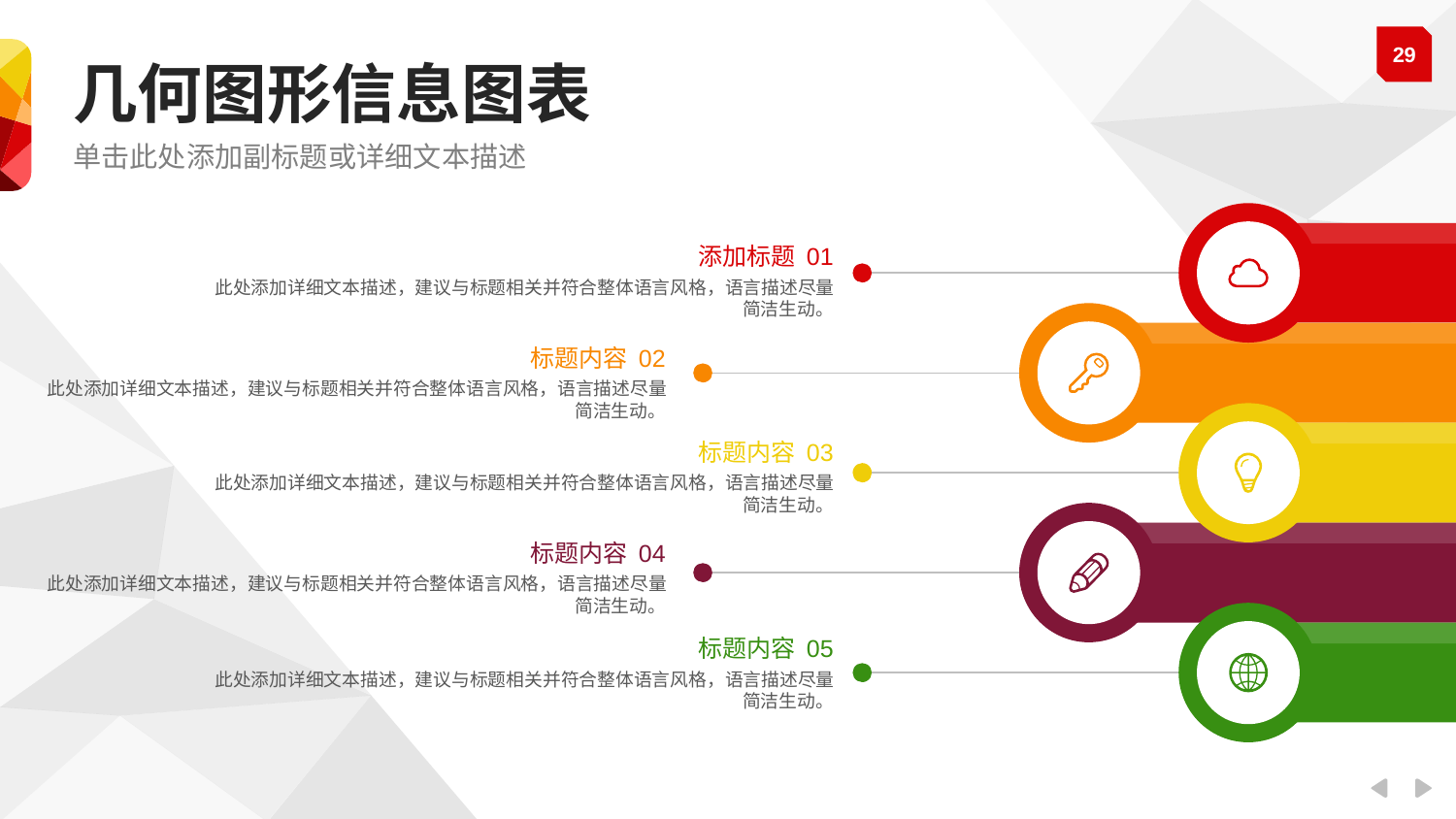

几何图形信息图表
单击此处添加副标题或详细文本描述

添加标题 01
此处添加详细文本描述，建议与标题相关并符合整体语言风格，语言描述尽量简洁生动。

标题内容 02
此处添加详细文本描述，建议与标题相关并符合整体语言风格，语言描述尽量简洁生动。

标题内容 03
此处添加详细文本描述，建议与标题相关并符合整体语言风格，语言描述尽量简洁生动。

标题内容 04
此处添加详细文本描述，建议与标题相关并符合整体语言风格，语言描述尽量简洁生动。

标题内容 05
此处添加详细文本描述，建议与标题相关并符合整体语言风格，语言描述尽量简洁生动。